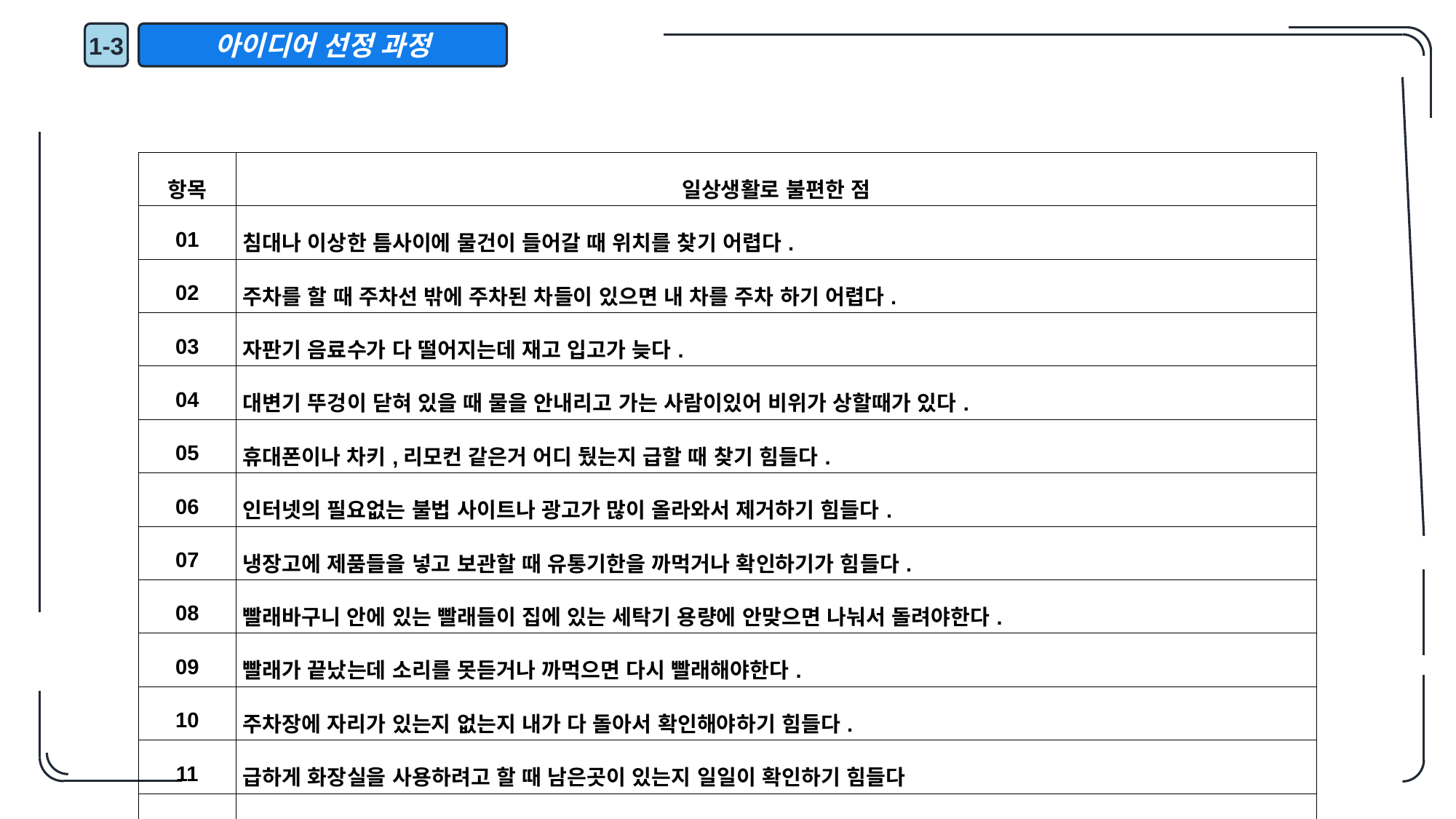

1-3
아이디어 선정 과정

| 항목 | 일상생활로 불편한 점 |
| --- | --- |
| 01 | 침대나 이상한 틈사이에 물건이 들어갈 때 위치를 찾기 어렵다. |
| 02 | 주차를 할 때 주차선 밖에 주차된 차들이 있으면 내 차를 주차 하기 어렵다. |
| 03 | 자판기 음료수가 다 떨어지는데 재고 입고가 늦다. |
| 04 | 대변기 뚜겅이 닫혀 있을 때 물을 안내리고 가는 사람이있어 비위가 상할때가 있다. |
| 05 | 휴대폰이나 차키,리모컨 같은거 어디 뒀는지 급할 때 찾기 힘들다. |
| 06 | 인터넷의 필요없는 불법 사이트나 광고가 많이 올라와서 제거하기 힘들다. |
| 07 | 냉장고에 제품들을 넣고 보관할 때 유통기한을 까먹거나 확인하기가 힘들다. |
| 08 | 빨래바구니 안에 있는 빨래들이 집에 있는 세탁기 용량에 안맞으면 나눠서 돌려야한다. |
| 09 | 빨래가 끝났는데 소리를 못듣거나 까먹으면 다시 빨래해야한다. |
| 10 | 주차장에 자리가 있는지 없는지 내가 다 돌아서 확인해야하기 힘들다. |
| 11 | 급하게 화장실을 사용하려고 할 때 남은곳이 있는지 일일이 확인하기 힘들다 |
| 12 | 화장실의 화장지를 사용하려고 할 때 얼마없거나 아예없는 난감한 상황이 발생할 때 있다. |
| 13 | 학교근처에 어떠한 시설이 있는지 확인하고싶을 때 지도켜서 찾으면 안맞거나 불편할 때 있다. |